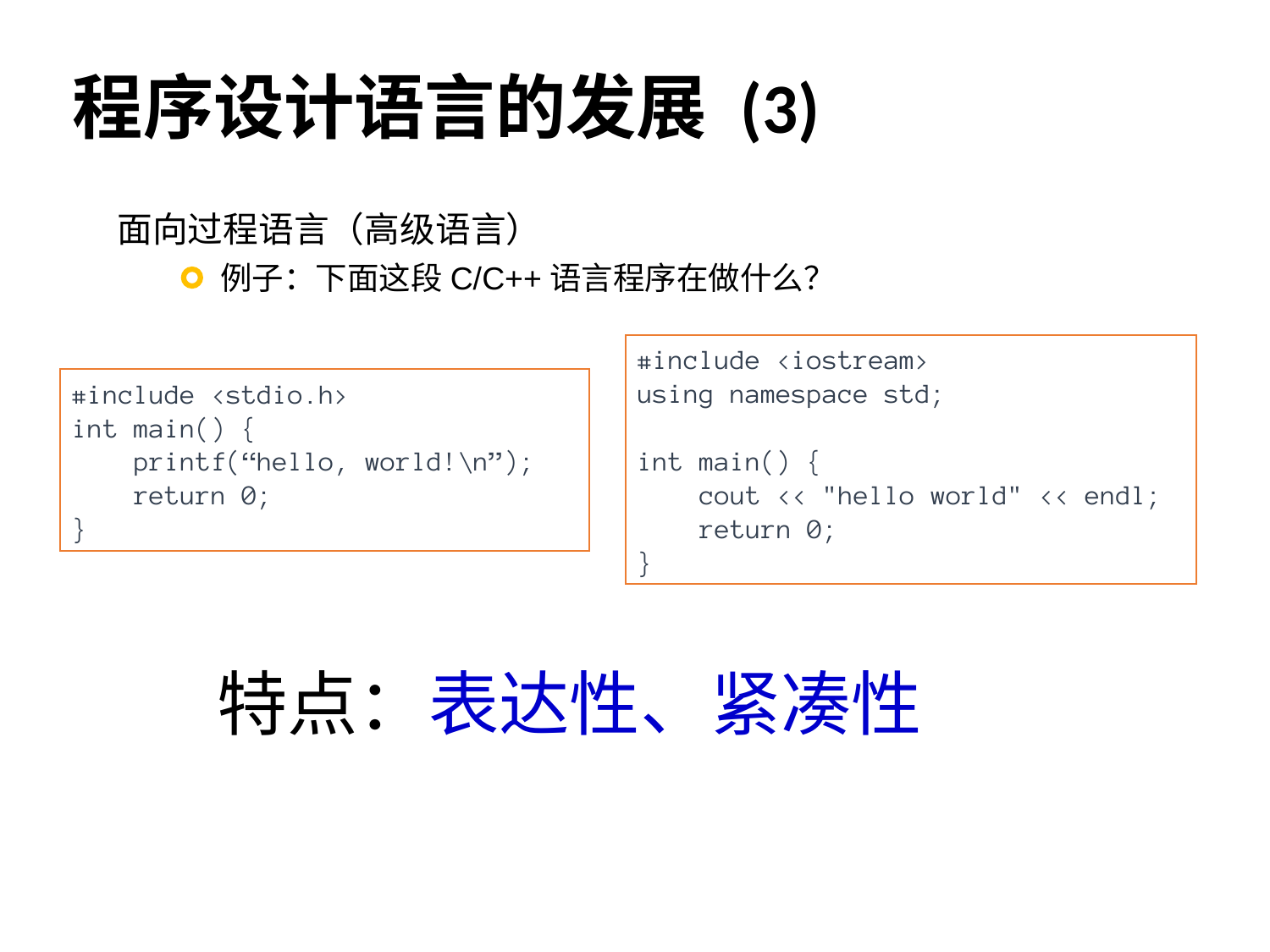

# 程序设计语言的发展 (3)
面向过程语言（高级语言）
例子：下面这段C/C++语言程序在做什么？
#include <iostream>
using namespace std;
int main() {
    cout << "hello world" << endl;
    return 0;
}
#include <stdio.h>
int main() {
    printf(“hello, world!\n”);
    return 0;
}
特点：表达性、紧凑性